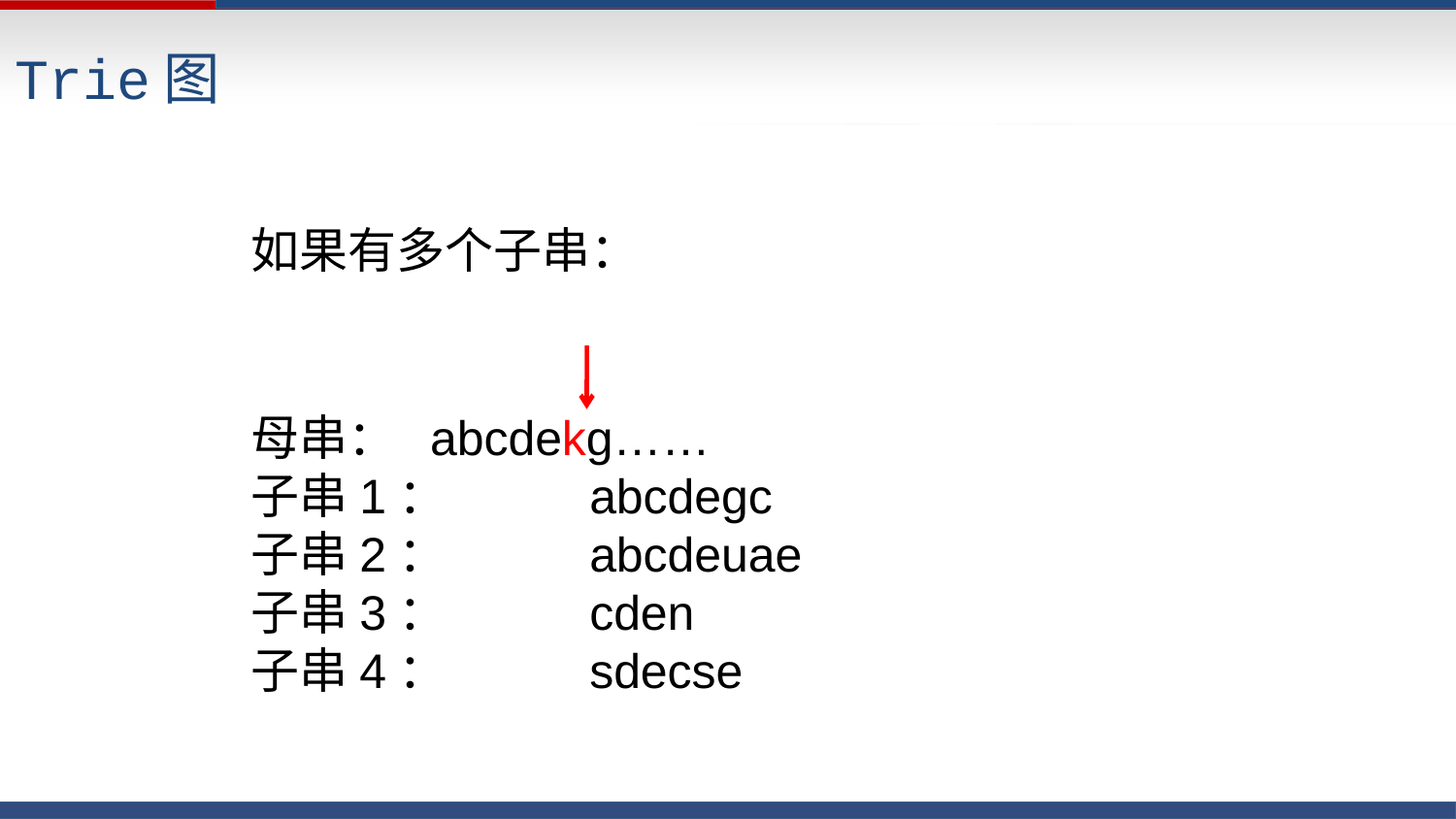

Trie图

如果有多个子串：
母串：  abcdekg……
子串1：            abcdegc
子串2：            abcdeuae
子串3：            cden
子串4：            sdecse